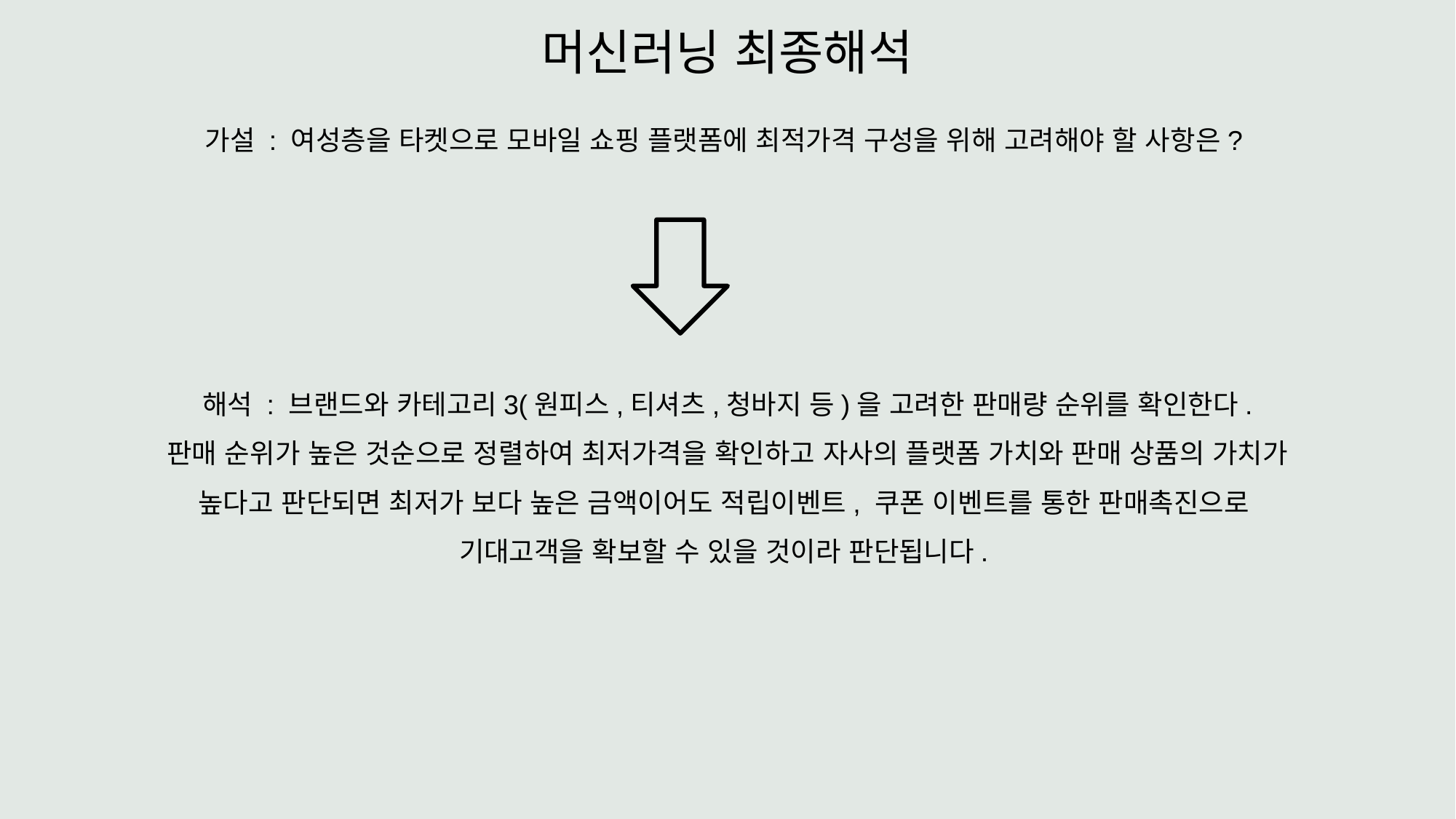

머신러닝 최종해석
가설 : 여성층을 타켓으로 모바일 쇼핑 플랫폼에 최적가격 구성을 위해 고려해야 할 사항은?

해석 : 브랜드와 카테고리3(원피스,티셔츠,청바지 등)을 고려한 판매량 순위를 확인한다.
판매 순위가 높은 것순으로 정렬하여 최저가격을 확인하고 자사의 플랫폼 가치와 판매 상품의 가치가 높다고 판단되면 최저가 보다 높은 금액이어도 적립이벤트, 쿠폰 이벤트를 통한 판매촉진으로
기대고객을 확보할 수 있을 것이라 판단됩니다.